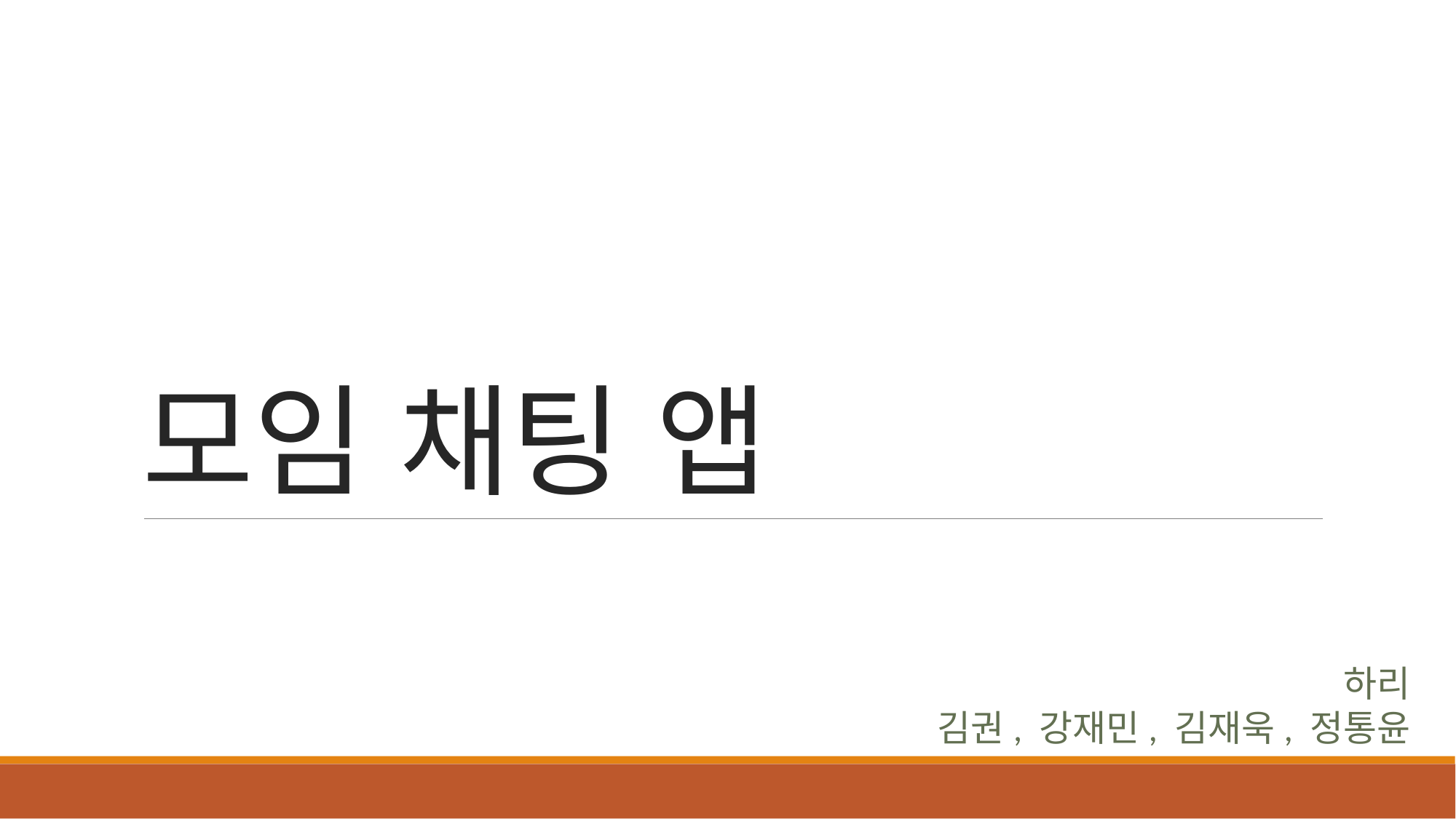

# 모임 채팅 앱
하리
김권, 강재민, 김재욱, 정통윤